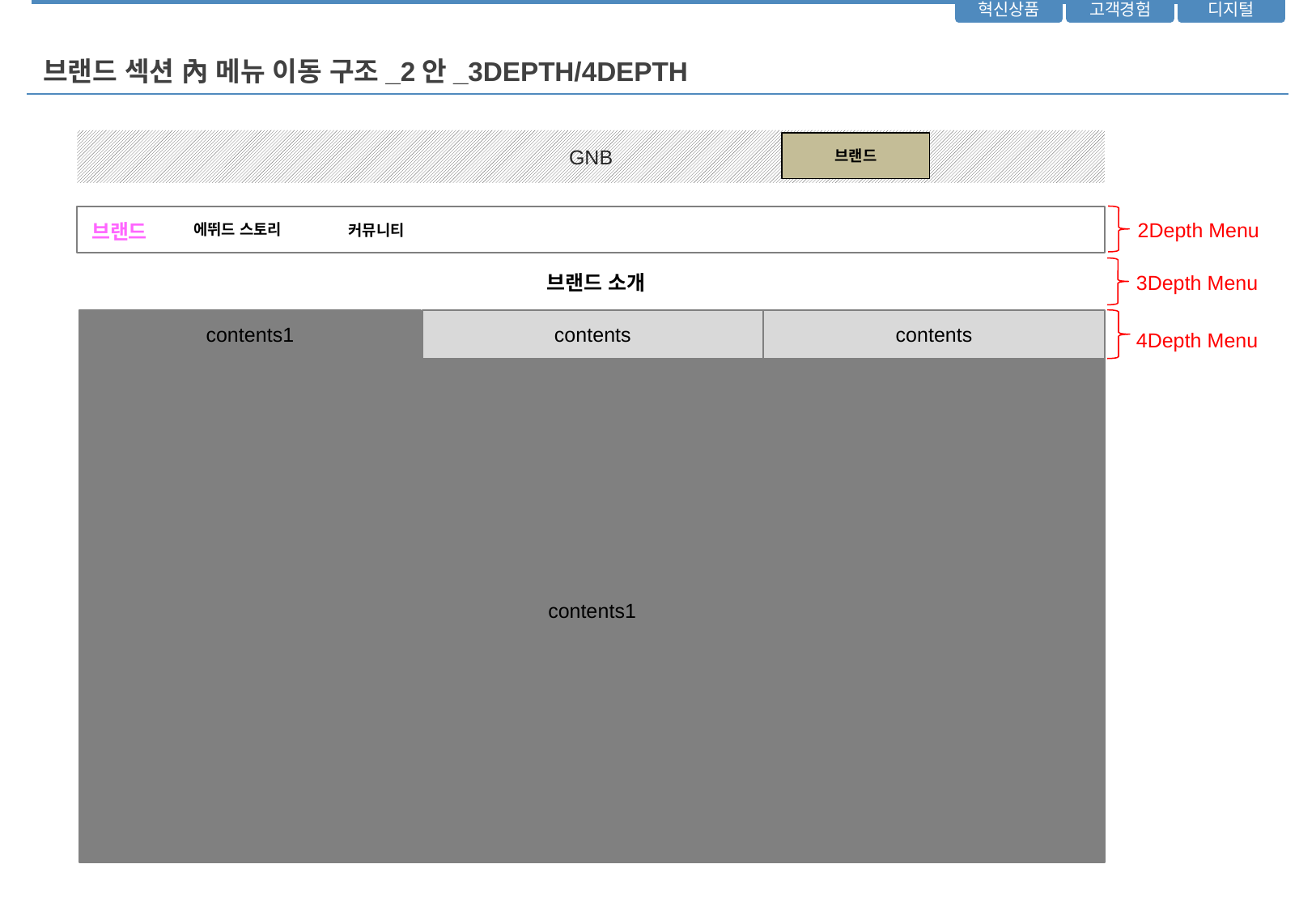

# 브랜드 섹션 內 메뉴 이동 구조_2안_3DEPTH/4Depth
GNB
브랜드

2Depth Menu
브랜드
에뛰드 스토리
커뮤니티

브랜드 소개
3Depth Menu
contents1
contents
contents

4Depth Menu
contents1